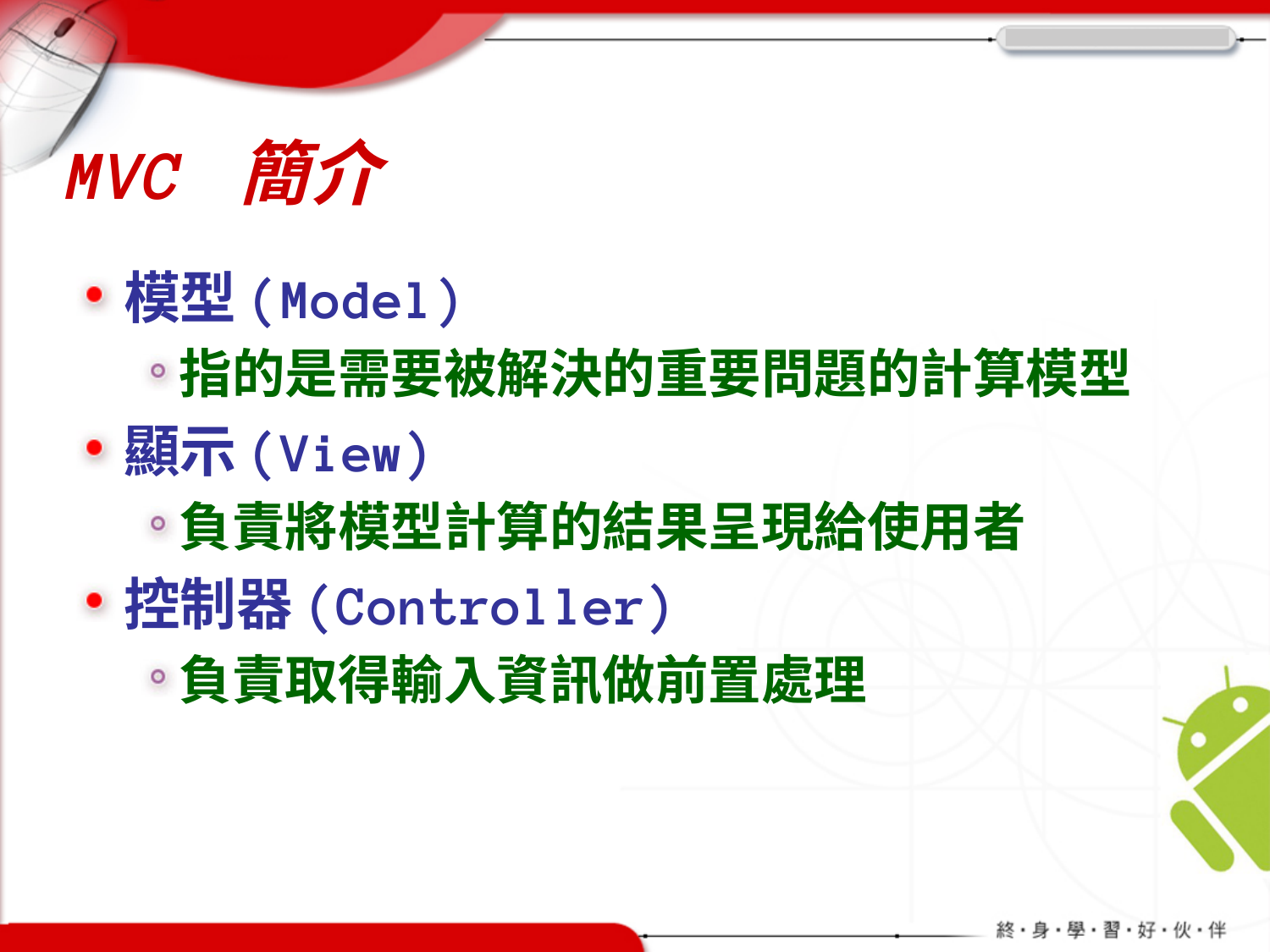

# MVC 簡介
模型(Model)
指的是需要被解決的重要問題的計算模型
顯示(View)
負責將模型計算的結果呈現給使用者
控制器(Controller)
負責取得輸入資訊做前置處理